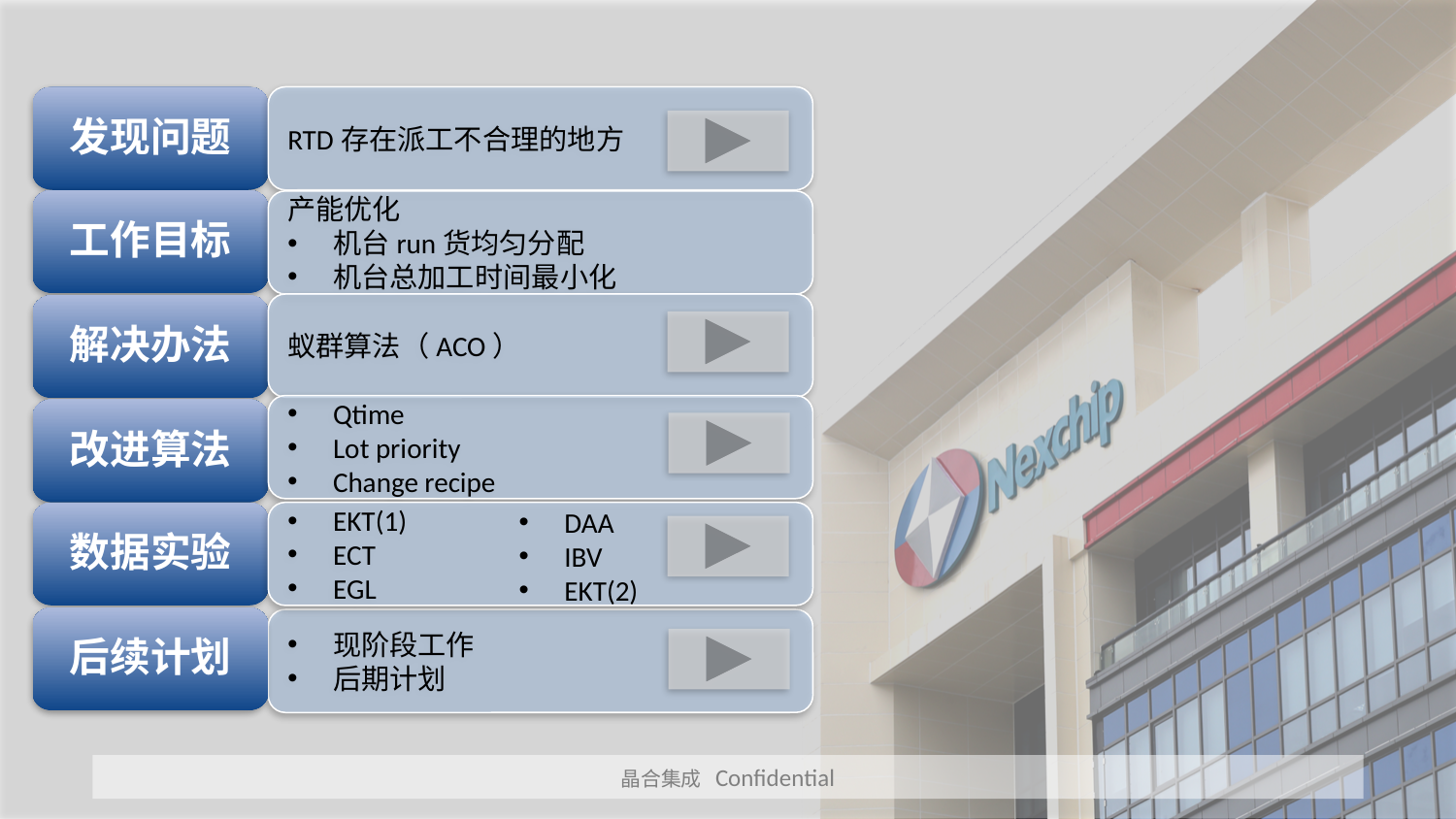

发现问题
RTD存在派工不合理的地方

工作目标
产能优化
机台run货均匀分配
机台总加工时间最小化
蚁群算法（ACO）
解决办法

Qtime
Lot priority
Change recipe
改进算法

DAA
IBV
EKT(2)
EKT(1)
ECT
EGL
数据实验

后续计划
现阶段工作
后期计划